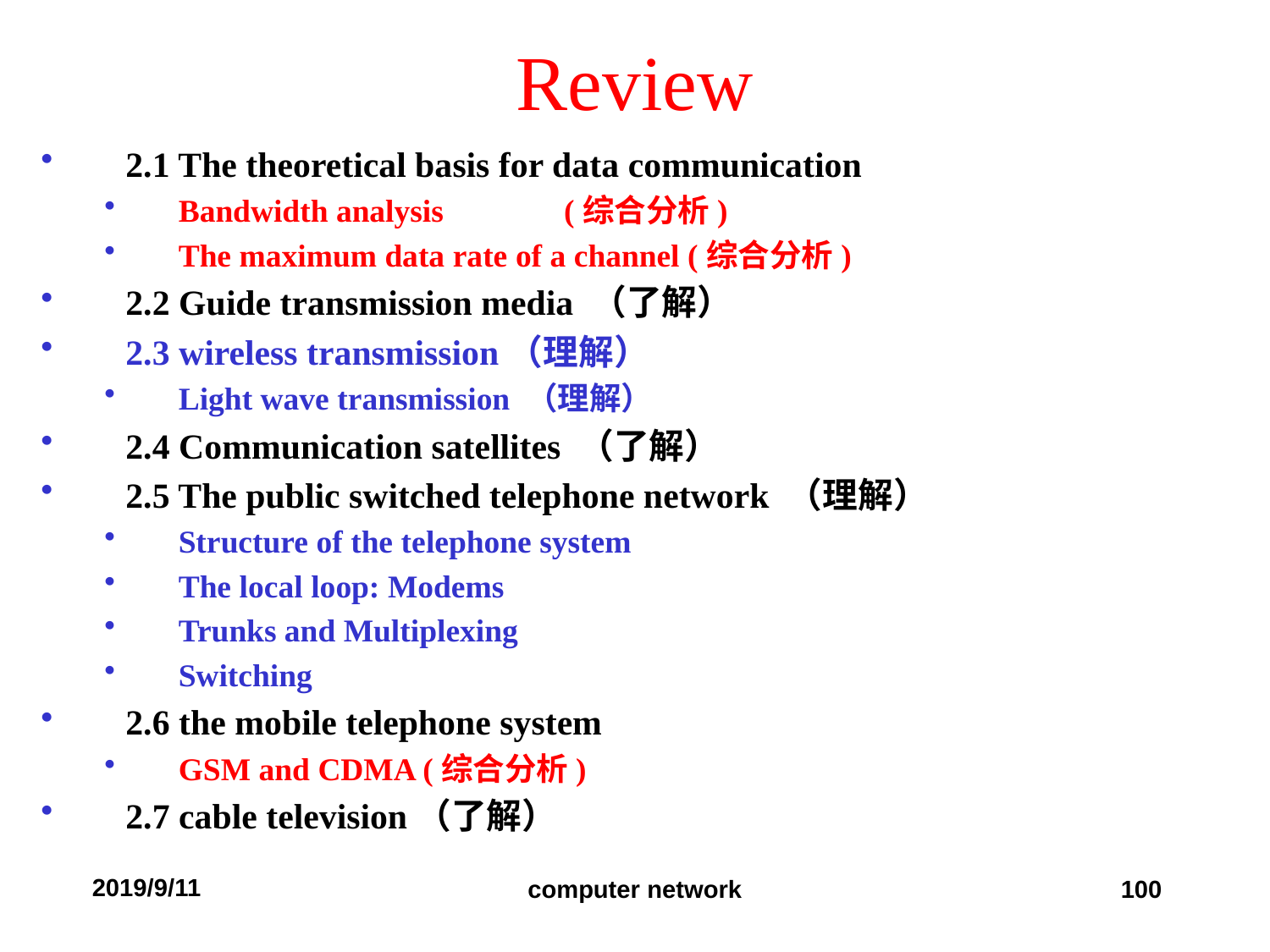

# Review
2.1 The theoretical basis for data communication
Bandwidth analysis               (综合分析)
The maximum data rate of a channel (综合分析)
2.2 Guide transmission media （了解）
2.3 wireless transmission（理解）
Light wave transmission （理解）
2.4 Communication satellites （了解）
2.5 The public switched telephone network （理解）
Structure of the telephone system
The local loop: Modems
Trunks and Multiplexing
Switching
2.6 the mobile telephone system
GSM and CDMA (综合分析)
2.7 cable television（了解）

2019/9/11
computer network
100